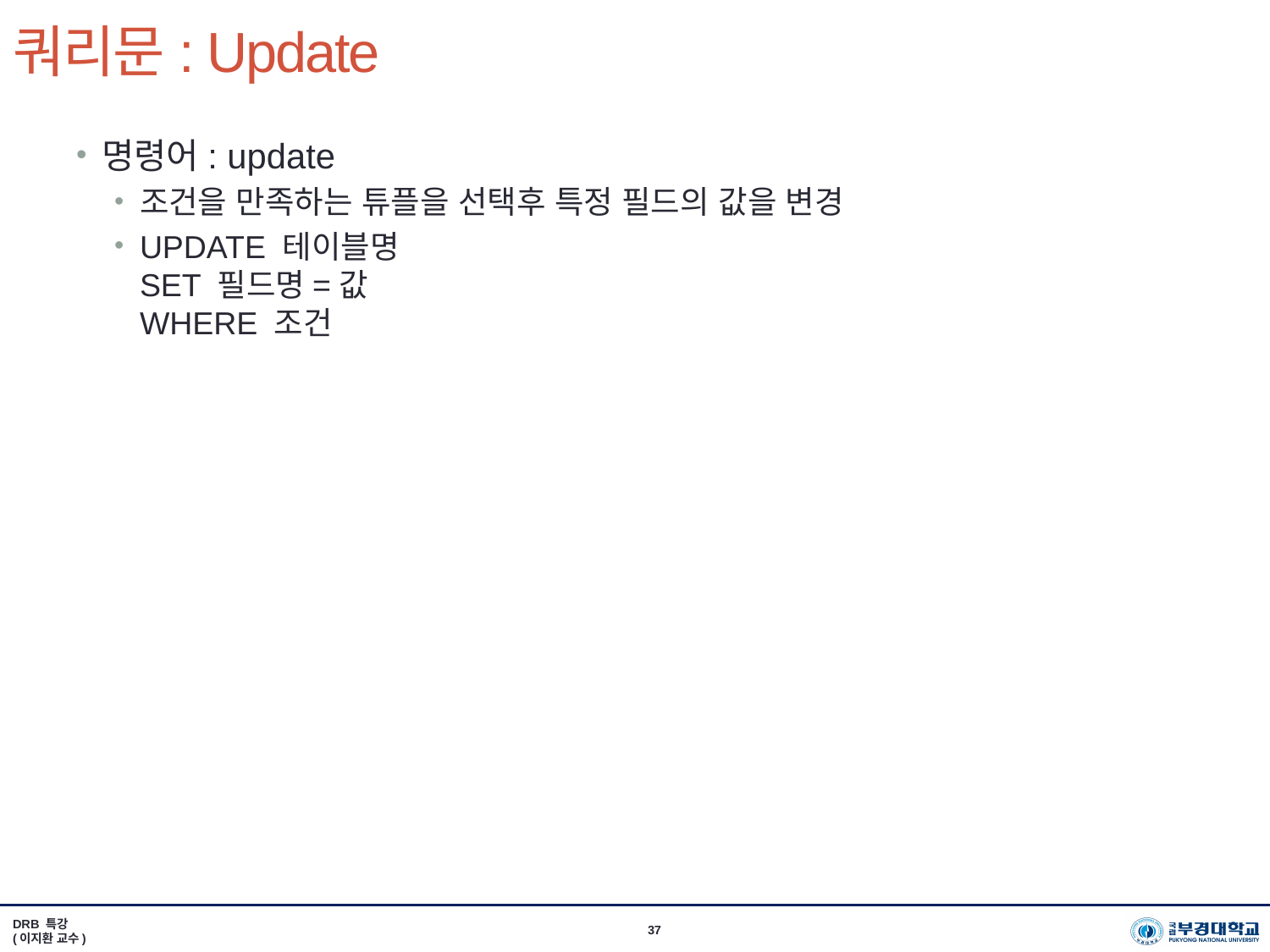

# 쿼리문: Update
명령어: update
조건을 만족하는 튜플을 선택후 특정 필드의 값을 변경
UPDATE 테이블명
SET 필드명=값
WHERE 조건

DRB 특강
(이지환 교수)